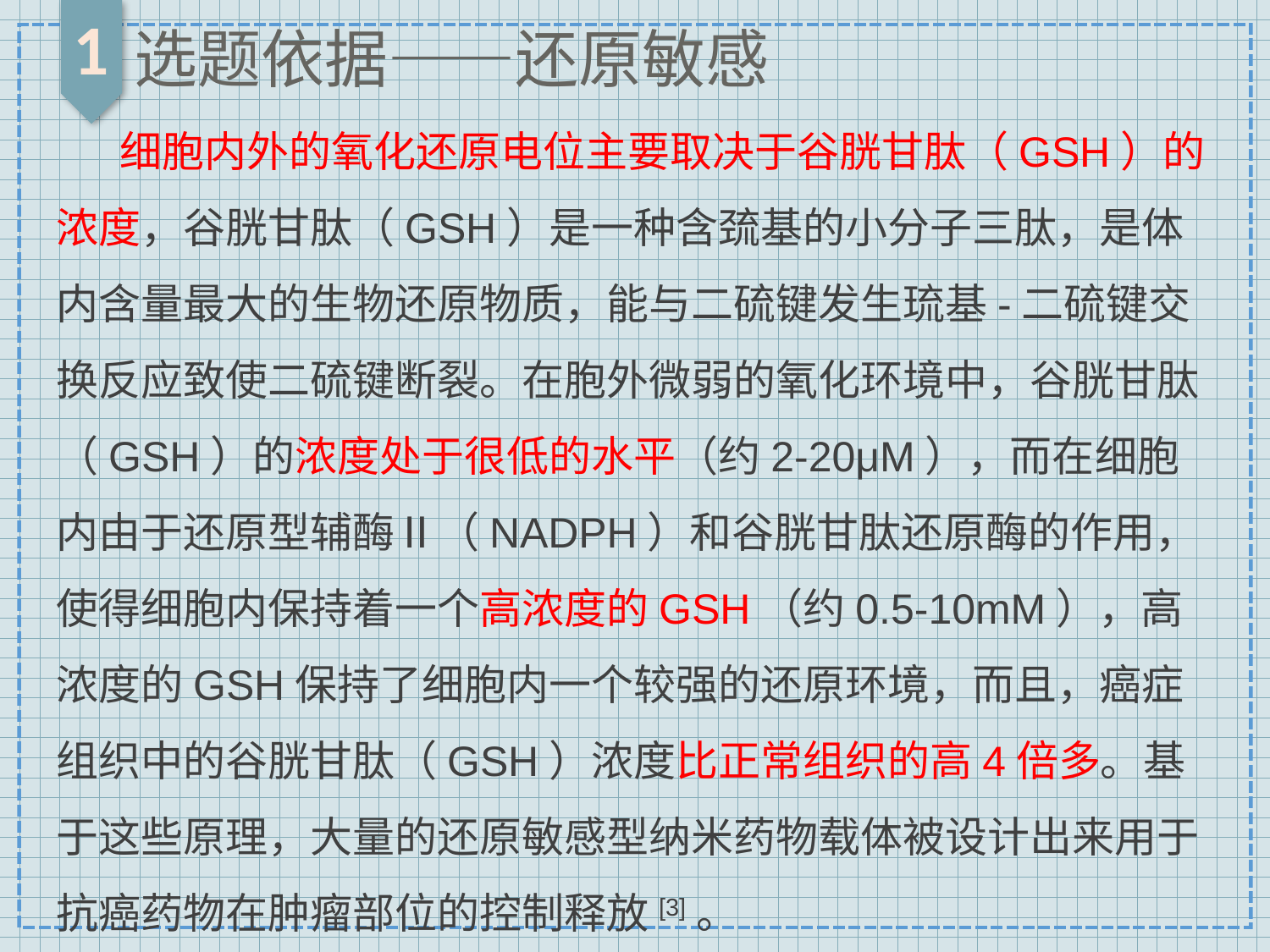

1
选题依据——还原敏感
细胞内外的氧化还原电位主要取决于谷胱甘肽（GSH）的浓度，谷胱甘肽（GSH）是一种含巯基的小分子三肽，是体内含量最大的生物还原物质，能与二硫键发生琉基-二硫键交换反应致使二硫键断裂。在胞外微弱的氧化环境中，谷胱甘肽（GSH）的浓度处于很低的水平（约2-20μM），而在细胞内由于还原型辅酶Ⅱ（NADPH）和谷胱甘肽还原酶的作用，使得细胞内保持着一个高浓度的GSH（约0.5-10mM），高浓度的GSH保持了细胞内一个较强的还原环境，而且，癌症组织中的谷胱甘肽（GSH）浓度比正常组织的高4倍多。基于这些原理，大量的还原敏感型纳米药物载体被设计出来用于抗癌药物在肿瘤部位的控制释放[3]。